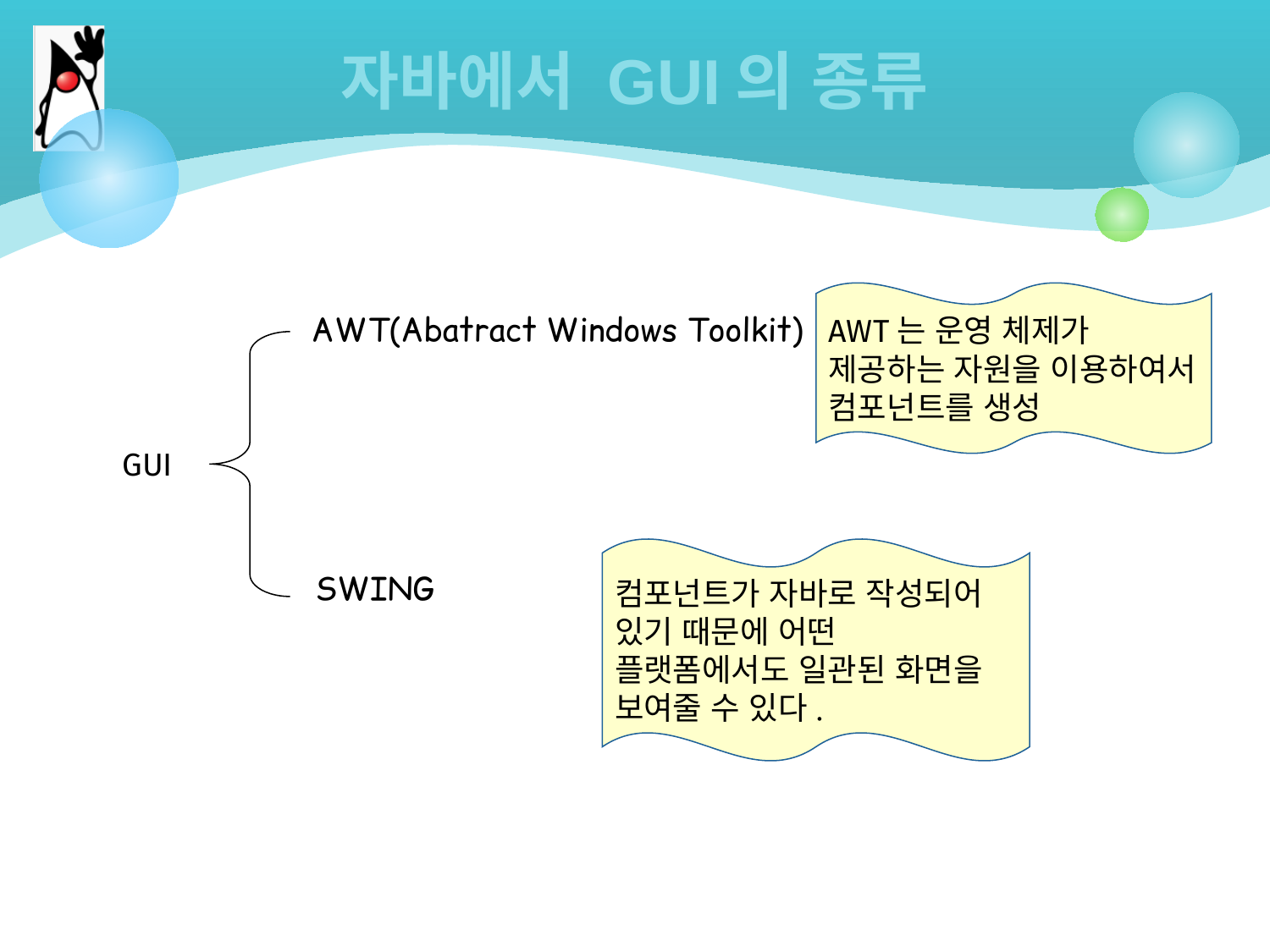

# 자바에서 GUI의 종류
AWT는 운영 체제가 제공하는 자원을 이용하여서 컴포넌트를 생성
AWT(Abatract Windows Toolkit)

GUI
컴포넌트가 자바로 작성되어 있기 때문에 어떤 플랫폼에서도 일관된 화면을 보여줄 수 있다.
SWING